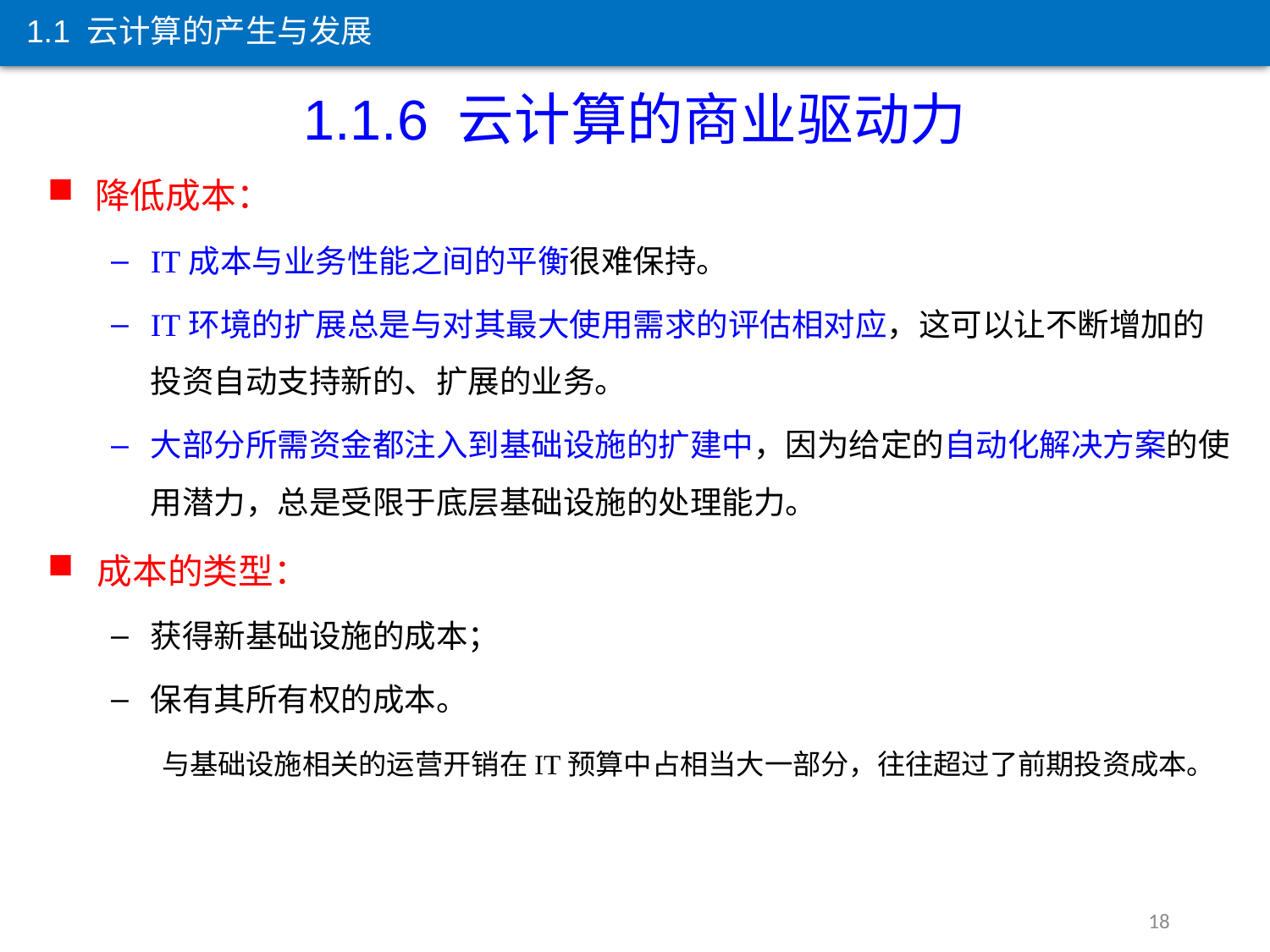

1.1 云计算的产生与发展
1.1.6 云计算的商业驱动力
降低成本：
IT成本与业务性能之间的平衡很难保持。
IT环境的扩展总是与对其最大使用需求的评估相对应，这可以让不断增加的投资自动支持新的、扩展的业务。
大部分所需资金都注入到基础设施的扩建中，因为给定的自动化解决方案的使用潜力，总是受限于底层基础设施的处理能力。
成本的类型：
获得新基础设施的成本；
保有其所有权的成本。
      与基础设施相关的运营开销在IT预算中占相当大一部分，往往超过了前期投资成本。
18